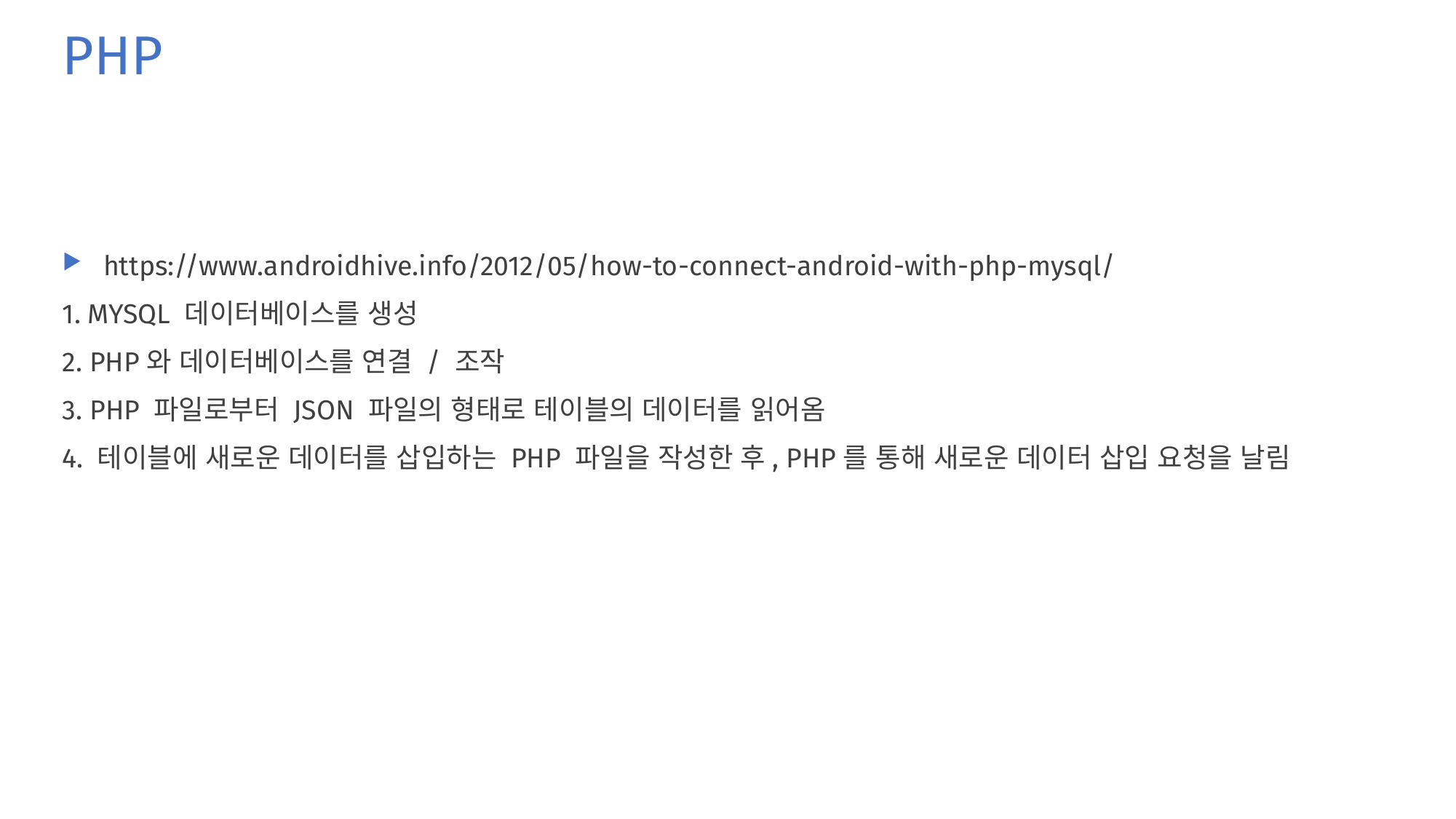

# PHP
https://www.androidhive.info/2012/05/how-to-connect-android-with-php-mysql/
1. MYSQL 데이터베이스를 생성
2. PHP와 데이터베이스를 연결 / 조작
3. PHP 파일로부터 JSON 파일의 형태로 테이블의 데이터를 읽어옴
4. 테이블에 새로운 데이터를 삽입하는 PHP 파일을 작성한 후, PHP를 통해 새로운 데이터 삽입 요청을 날림